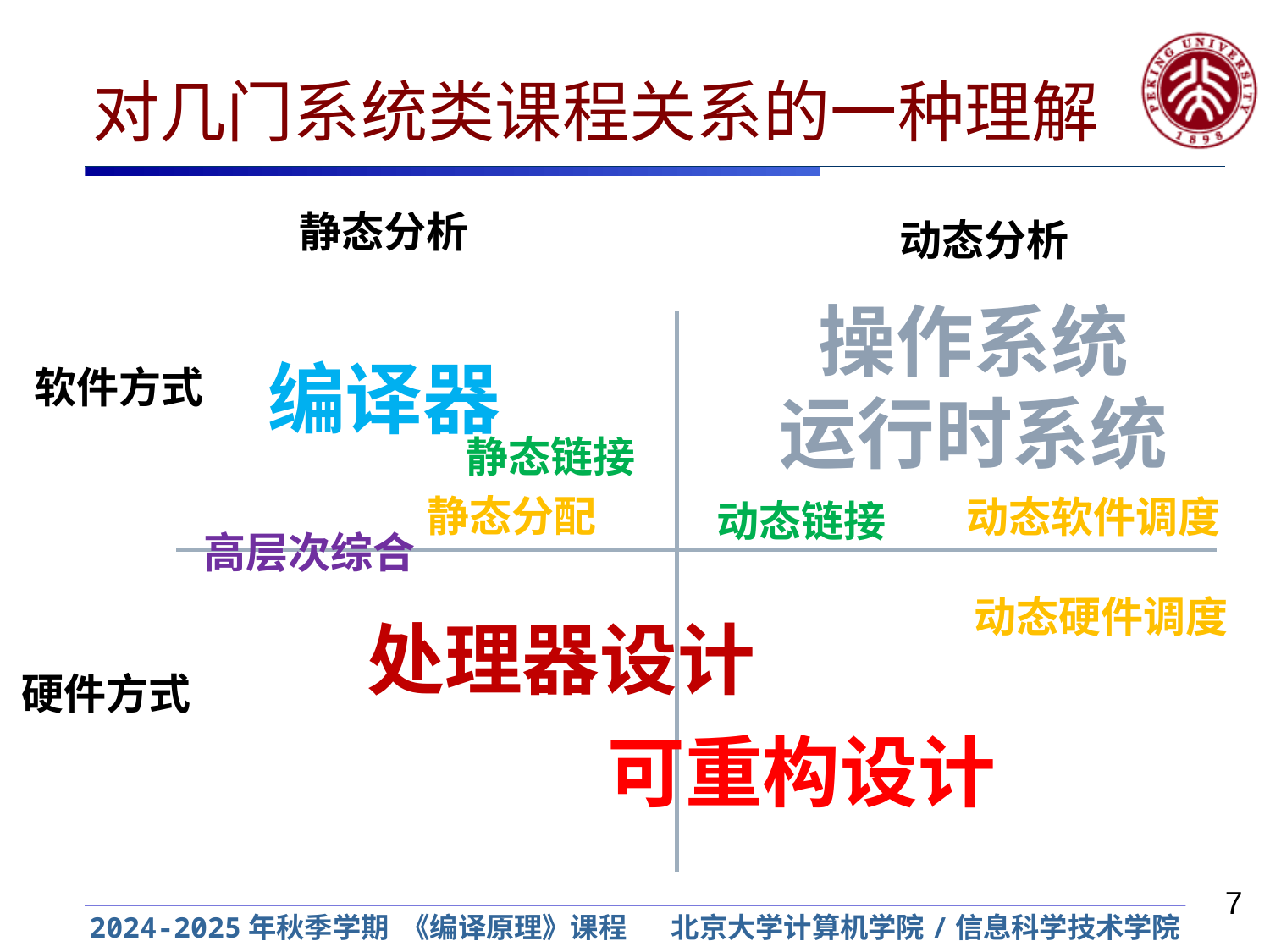

# 对几门系统类课程关系的一种理解
静态分析
动态分析
操作系统
运行时系统
编译器
软件方式
静态链接
静态分配
动态软件调度
动态链接
高层次综合
动态硬件调度
处理器设计
硬件方式
可重构设计